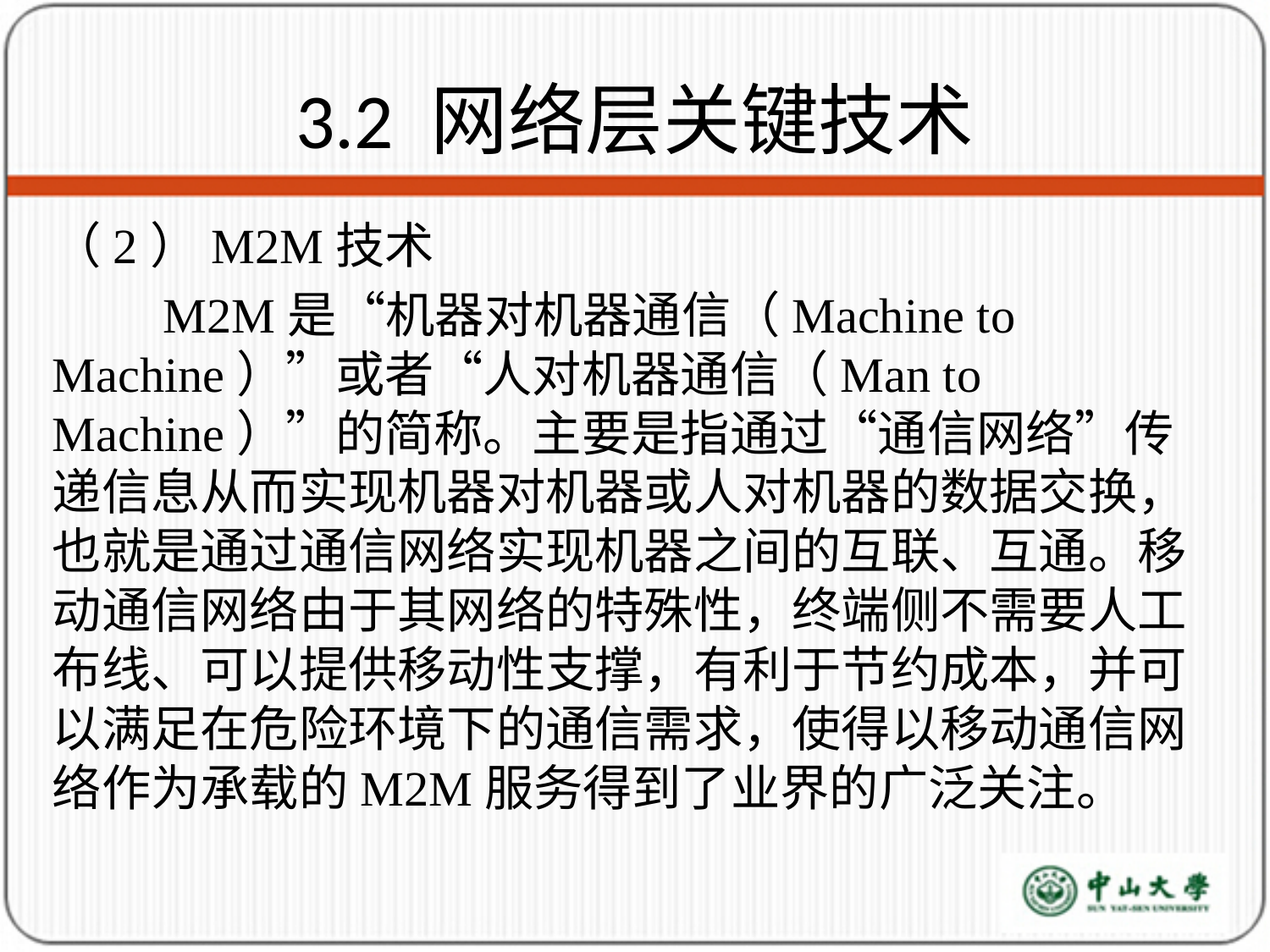

# 3.2 网络层关键技术
（2）M2M技术
         M2M是“机器对机器通信（Machine to Machine）”或者“人对机器通信（Man to Machine）”的简称。主要是指通过“通信网络”传递信息从而实现机器对机器或人对机器的数据交换，也就是通过通信网络实现机器之间的互联、互通。移动通信网络由于其网络的特殊性，终端侧不需要人工布线、可以提供移动性支撑，有利于节约成本，并可以满足在危险环境下的通信需求，使得以移动通信网络作为承载的M2M服务得到了业界的广泛关注。